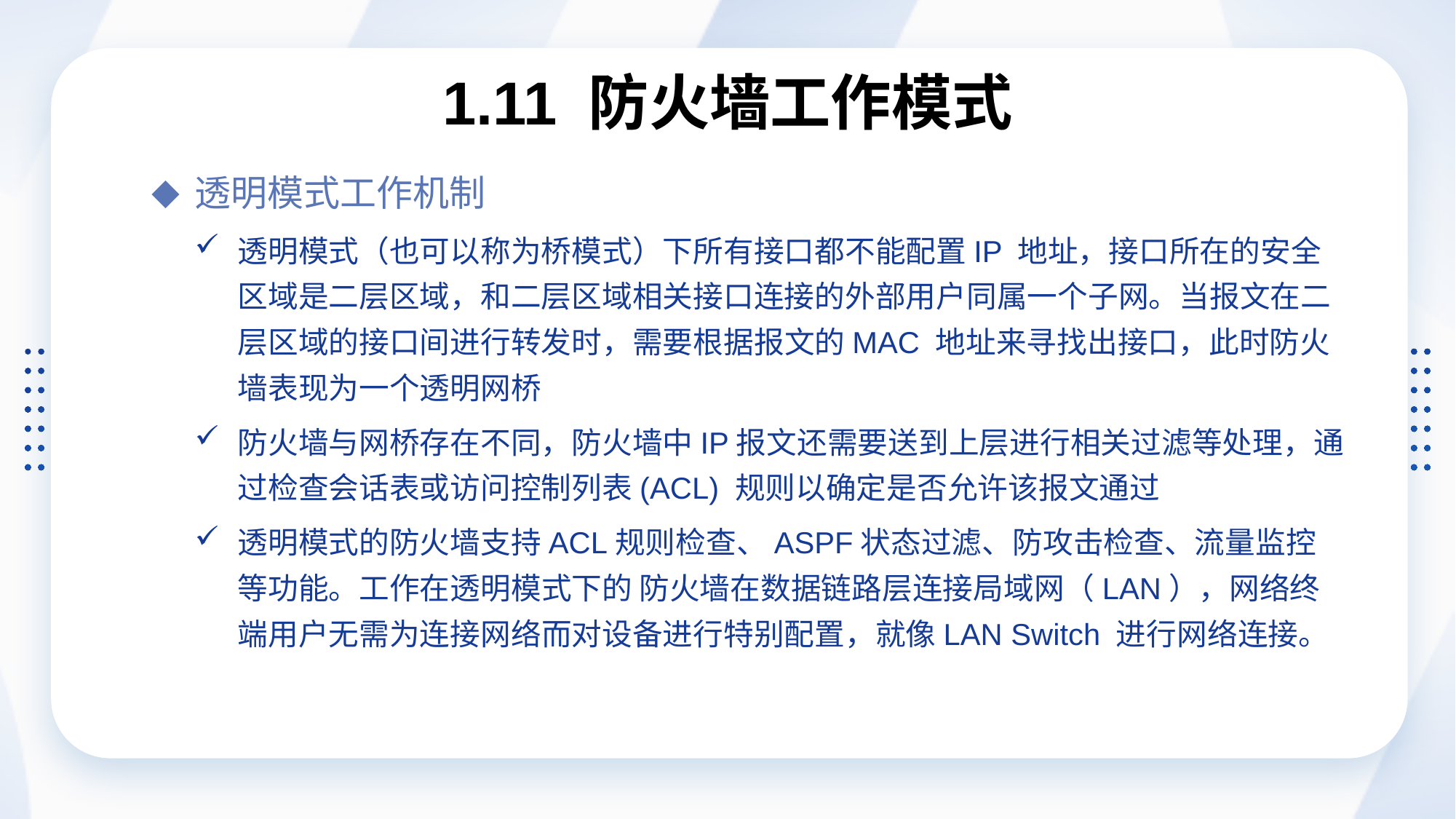

# 1.11 防火墙工作模式
透明模式工作机制
透明模式（也可以称为桥模式）下所有接口都不能配置IP 地址，接口所在的安全区域是二层区域，和二层区域相关接口连接的外部用户同属一个子网。当报文在二层区域的接口间进行转发时，需要根据报文的MAC 地址来寻找出接口，此时防火墙表现为一个透明网桥
防火墙与网桥存在不同，防火墙中IP报文还需要送到上层进行相关过滤等处理，通过检查会话表或访问控制列表(ACL) 规则以确定是否允许该报文通过
透明模式的防火墙支持ACL规则检查、ASPF状态过滤、防攻击检查、流量监控等功能。工作在透明模式下的 防火墙在数据链路层连接局域网（LAN），网络终端用户无需为连接网络而对设备进行特别配置，就像LAN Switch 进行网络连接。